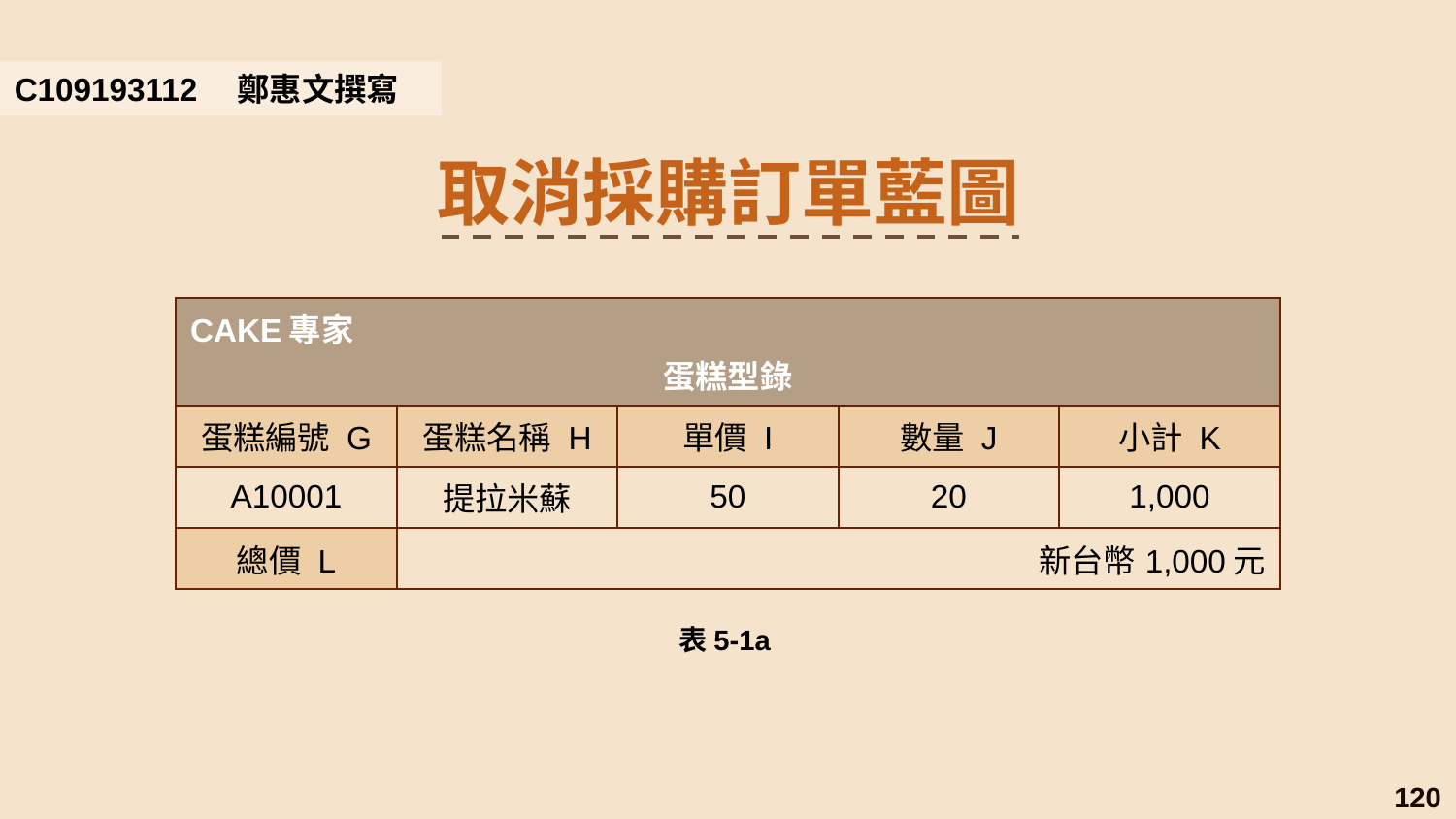

C109193112　鄭惠文撰寫
取消採購訂單藍圖
| CAKE專家 蛋糕型錄 |  |  |  |  |
| --- | --- | --- | --- | --- |
| 蛋糕編號 G | 蛋糕名稱 H | 單價 I | 數量 J | 小計 K |
| A10001 | 提拉米蘇 | 50 | 20 | 1,000 |
| 總價 L | 新台幣1,000元 |  |  |  |
表5-1a
120